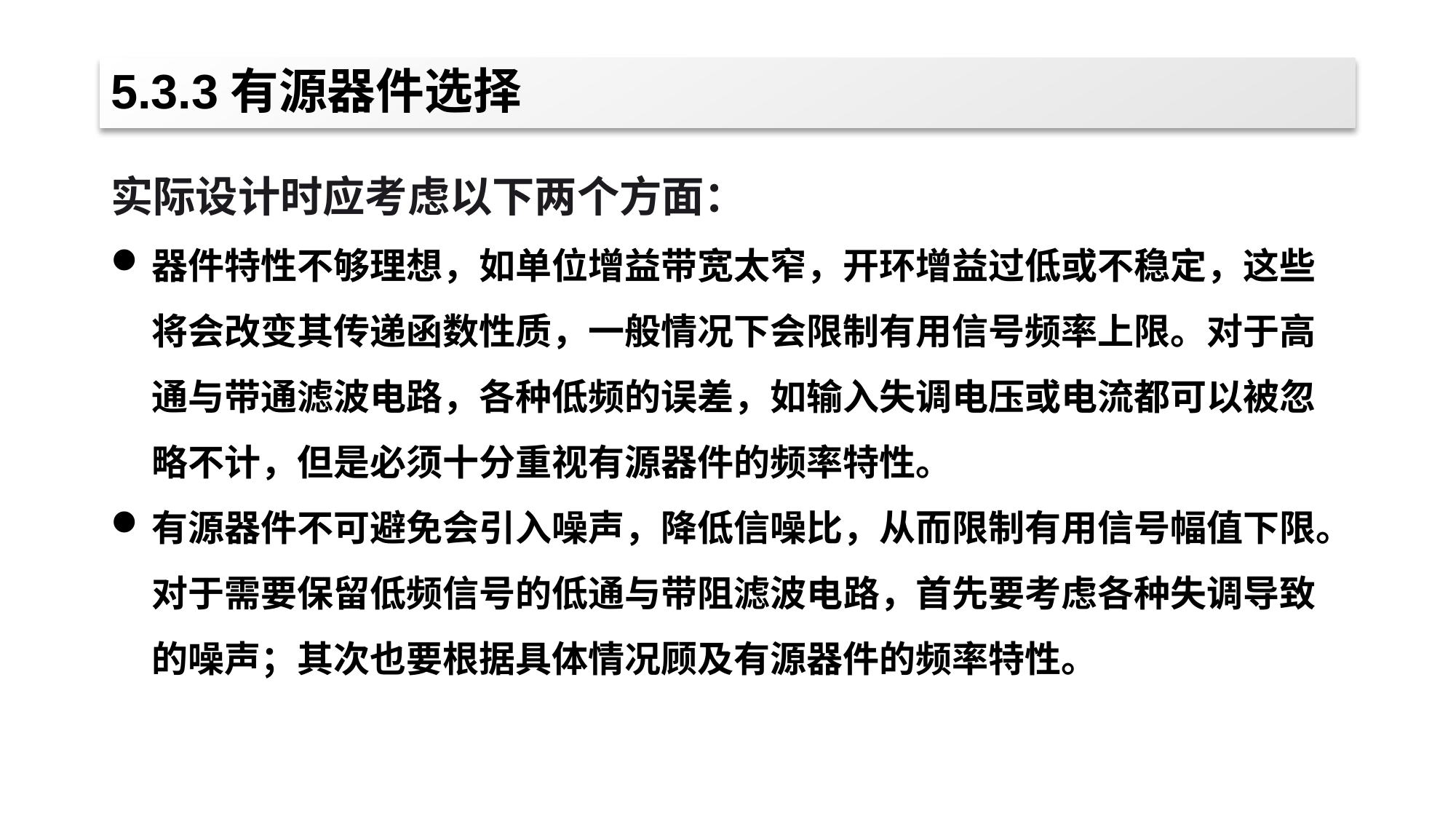

# 5.3.3有源器件选择
实际设计时应考虑以下两个方面：
器件特性不够理想，如单位增益带宽太窄，开环增益过低或不稳定，这些将会改变其传递函数性质，一般情况下会限制有用信号频率上限。对于高通与带通滤波电路，各种低频的误差，如输入失调电压或电流都可以被忽略不计，但是必须十分重视有源器件的频率特性。
有源器件不可避免会引入噪声，降低信噪比，从而限制有用信号幅值下限。对于需要保留低频信号的低通与带阻滤波电路，首先要考虑各种失调导致的噪声；其次也要根据具体情况顾及有源器件的频率特性。